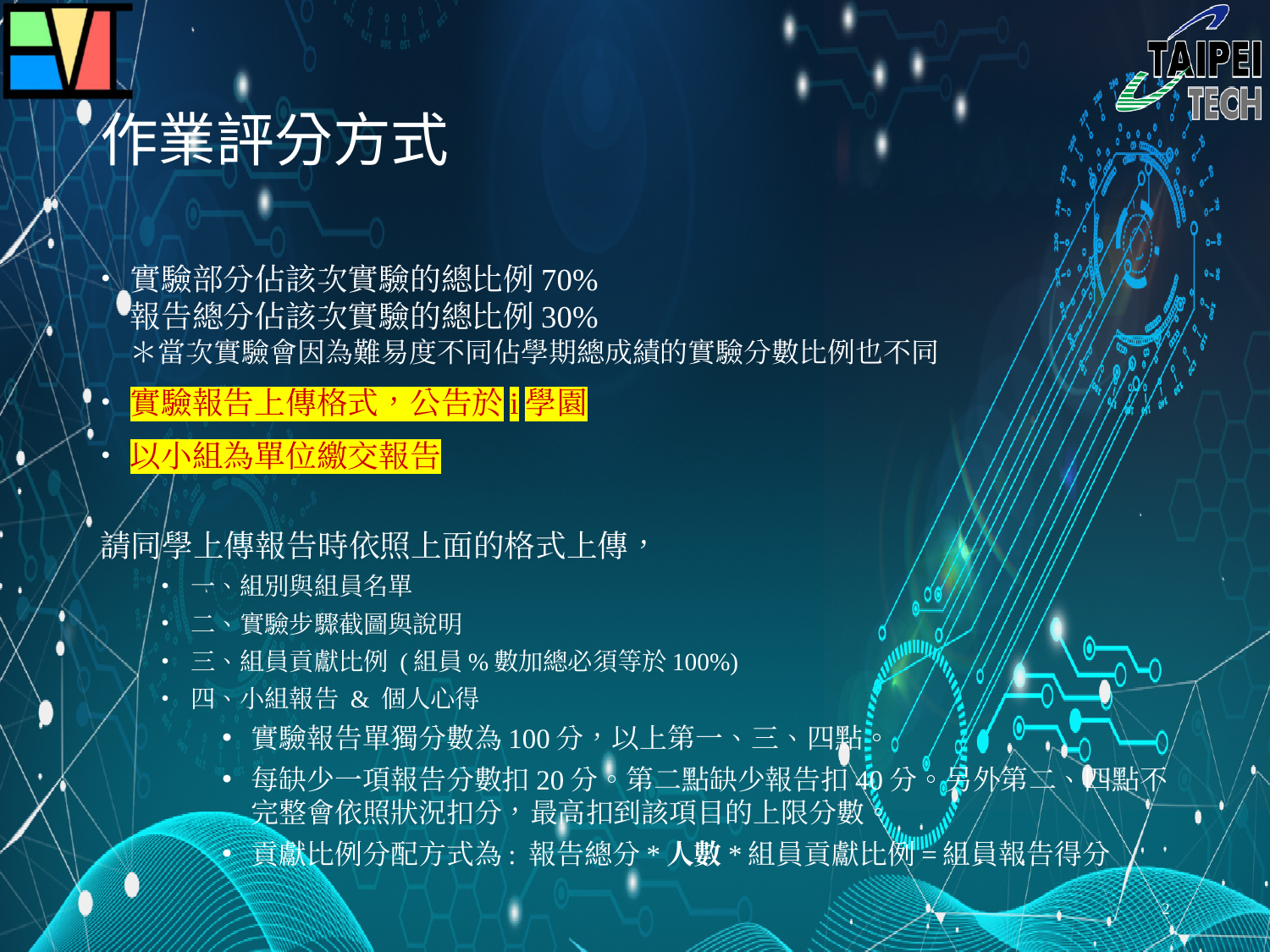

# 作業評分方式
實驗部分佔該次實驗的總比例70%
報告總分佔該次實驗的總比例30%
＊當次實驗會因為難易度不同佔學期總成績的實驗分數比例也不同
實驗報告上傳格式，公告於i學園
以小組為單位繳交報告
請同學上傳報告時依照上面的格式上傳，
一、組別與組員名單
二、實驗步驟截圖與說明
三、組員貢獻比例 (組員%數加總必須等於100%)
四、小組報告 & 個人心得
實驗報告單獨分數為100分，以上第一、三、四點。
每缺少一項報告分數扣20分。第二點缺少報告扣40分。另外第二、四點不完整會依照狀況扣分，最高扣到該項目的上限分數。
貢獻比例分配方式為: 報告總分*人數*組員貢獻比例=組員報告得分
2